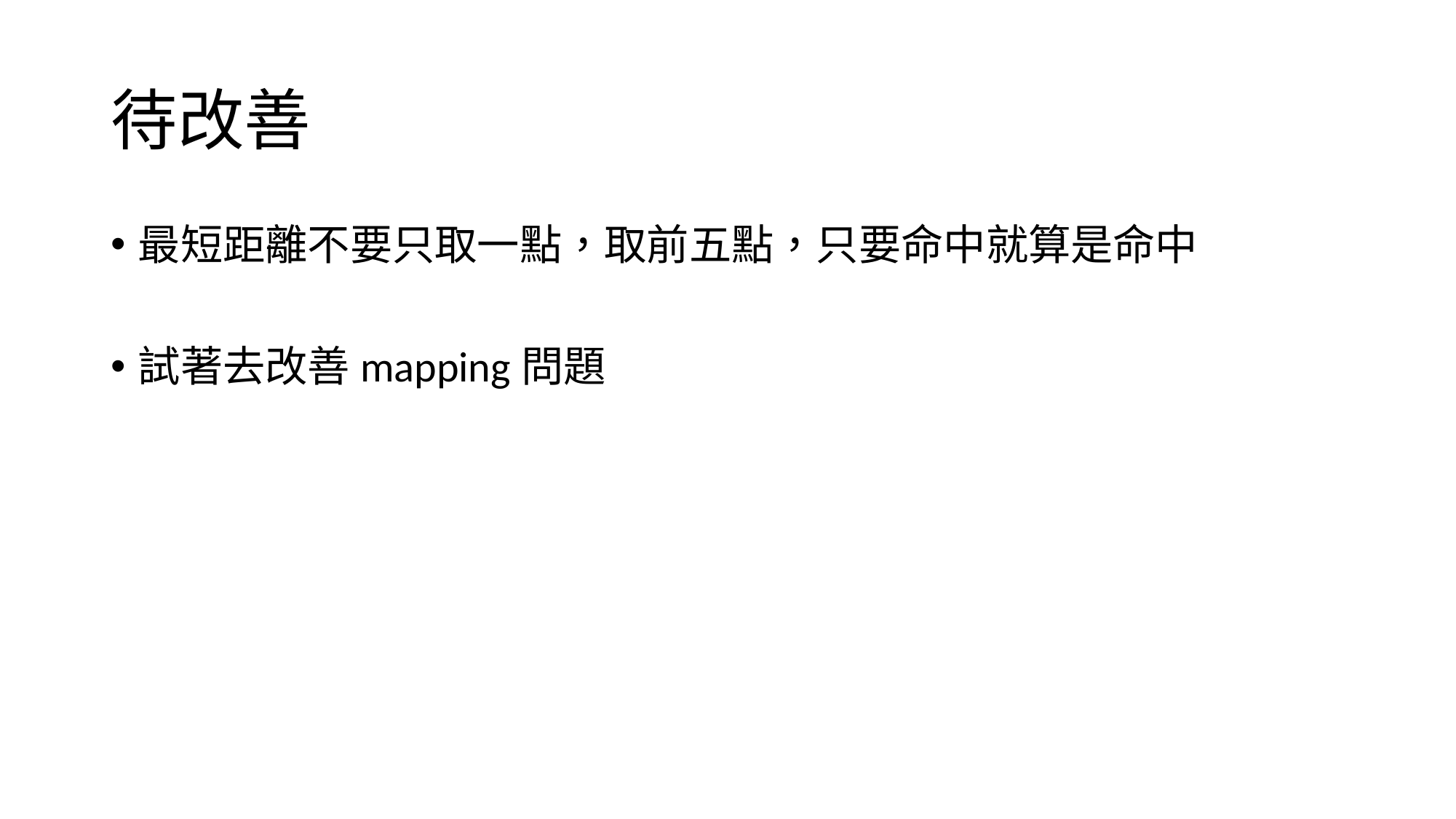

# 待改善
最短距離不要只取一點，取前五點，只要命中就算是命中

試著去改善mapping問題